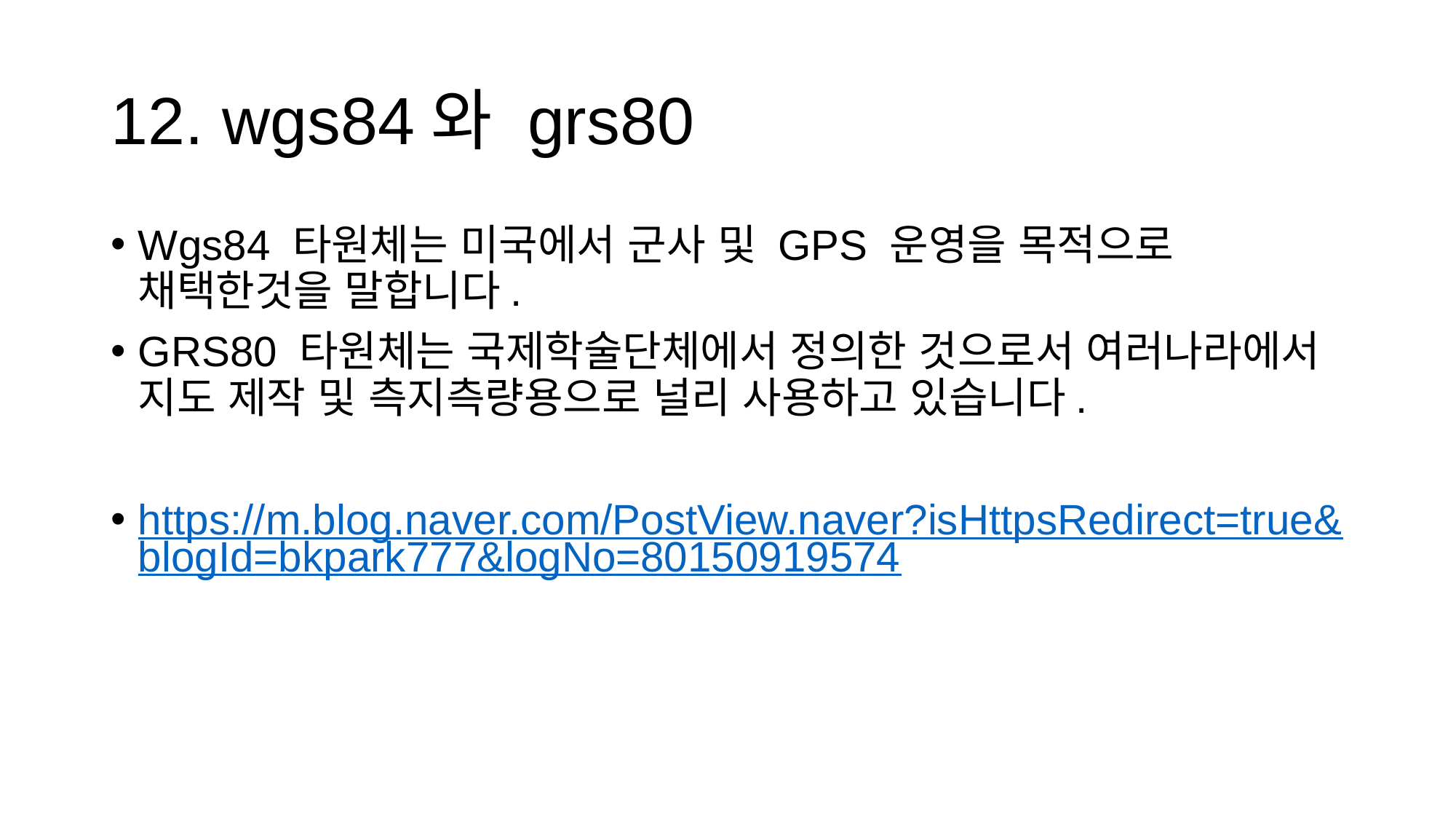

# 12. wgs84와 grs80
Wgs84 타원체는 미국에서 군사 및 GPS 운영을 목적으로 채택한것을 말합니다.
GRS80 타원체는 국제학술단체에서 정의한 것으로서 여러나라에서 지도 제작 및 측지측량용으로 널리 사용하고 있습니다.

https://m.blog.naver.com/PostView.naver?isHttpsRedirect=true&blogId=bkpark777&logNo=80150919574